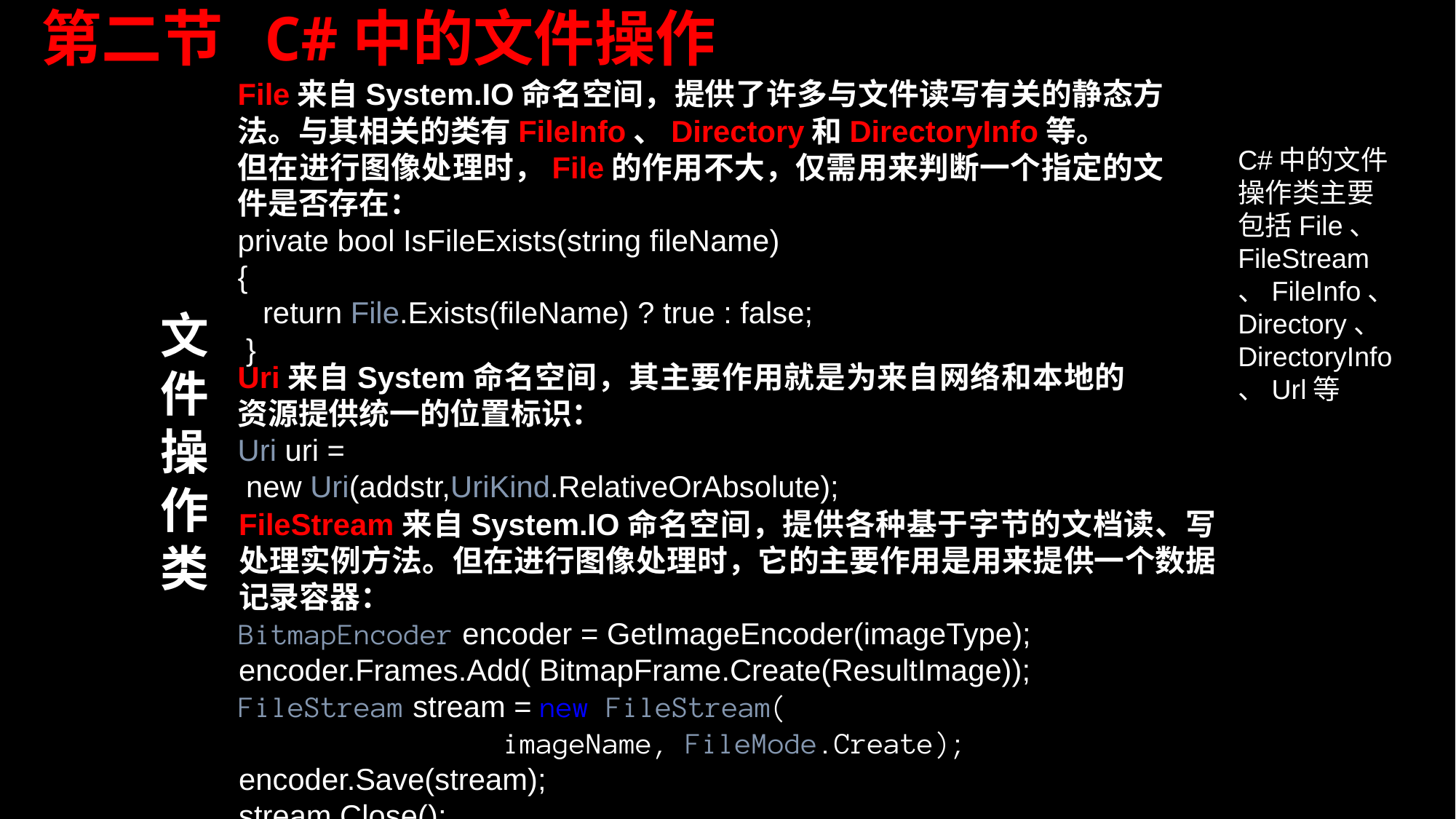

第二节  C#中的文件操作
File来自System.IO命名空间，提供了许多与文件读写有关的静态方法。与其相关的类有FileInfo、Directory和DirectoryInfo等。
但在进行图像处理时，File的作用不大，仅需用来判断一个指定的文件是否存在：
private bool IsFileExists(string fileName)
{
   return File.Exists(fileName) ? true : false;
 }
C#中的文件操作类主要包括File、FileStream、FileInfo、Directory、DirectoryInfo、Url等

文件操作类
Uri来自System命名空间，其主要作用就是为来自网络和本地的资源提供统一的位置标识：
Uri uri =
 new Uri(addstr,UriKind.RelativeOrAbsolute);
FileStream来自System.IO命名空间，提供各种基于字节的文档读、写处理实例方法。但在进行图像处理时，它的主要作用是用来提供一个数据记录容器：
BitmapEncoder encoder = GetImageEncoder(imageType);
encoder.Frames.Add( BitmapFrame.Create(ResultImage));
FileStream stream = new FileStream(
                imageName, FileMode.Create);
encoder.Save(stream);
stream.Close();